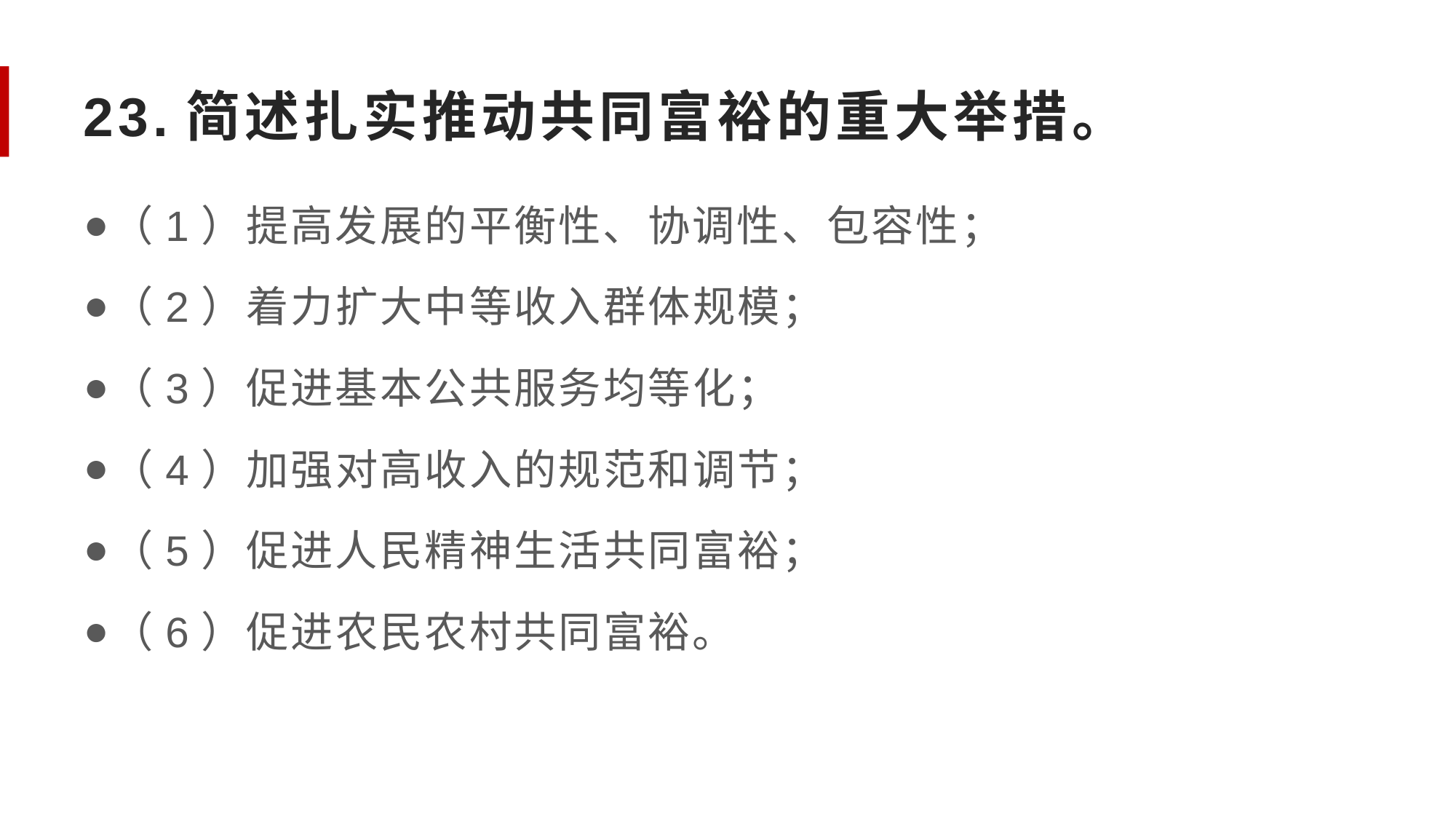

# 23.简述扎实推动共同富裕的重大举措。
（1）提高发展的平衡性、协调性、包容性；
（2）着力扩大中等收入群体规模；
（3）促进基本公共服务均等化；
（4）加强对高收入的规范和调节；
（5）促进人民精神生活共同富裕；
（6）促进农民农村共同富裕。